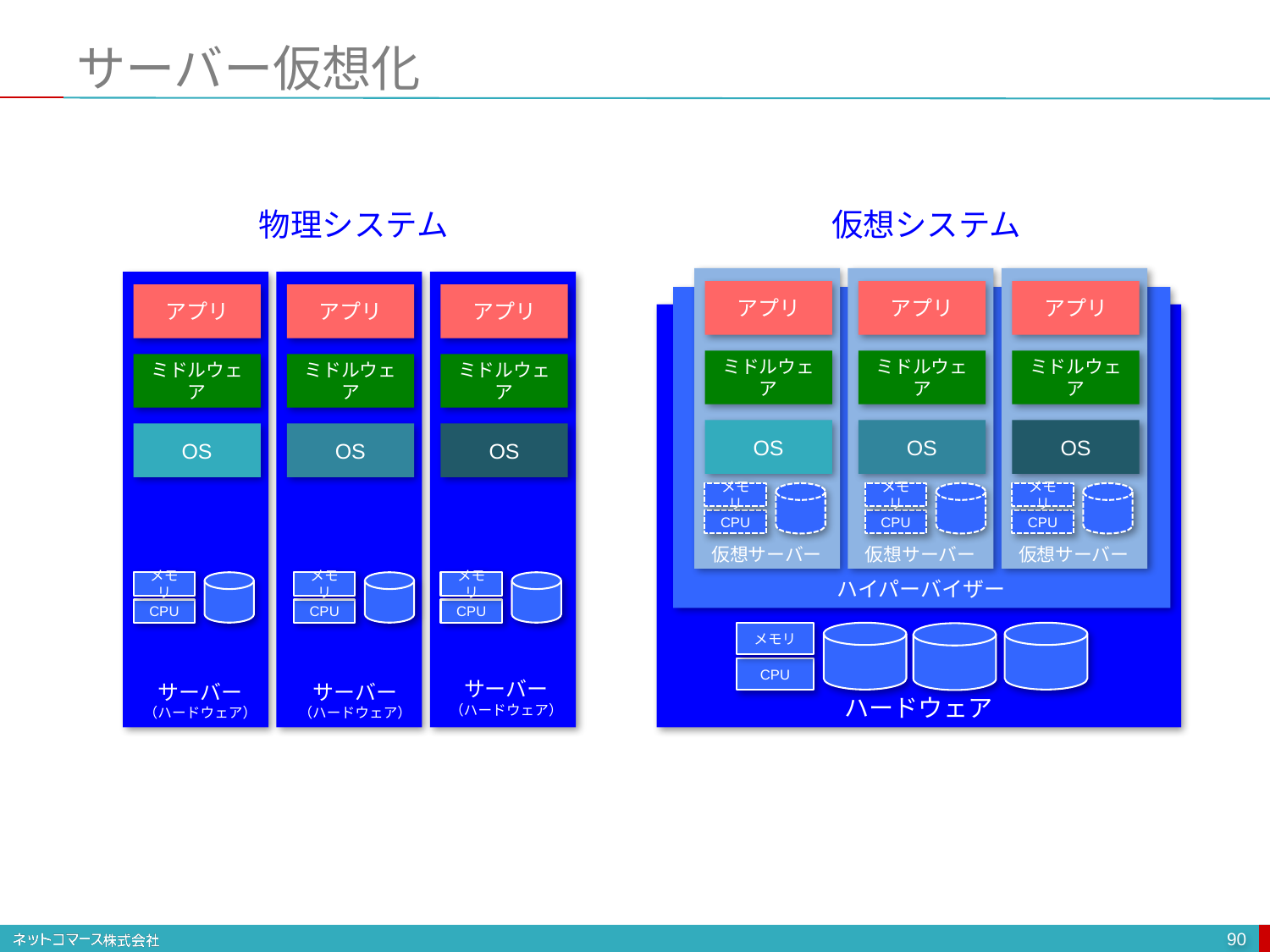

# サーバー仮想化
物理システム
仮想システム

アプリ
アプリ
アプリ
アプリ
アプリ
アプリ

ミドルウェア
ミドルウェア
ミドルウェア
ミドルウェア
ミドルウェア
ミドルウェア
OS
OS
OS
OS
OS
OS
メモリ

メモリ

メモリ

CPU
CPU
CPU
仮想サーバー
仮想サーバー
仮想サーバー
ハイパーバイザー
メモリ

メモリ

メモリ

CPU
CPU
CPU
メモリ

CPU
サーバー
（ハードウェア）
サーバー
（ハードウェア）
サーバー
（ハードウェア）
ハードウェア
90